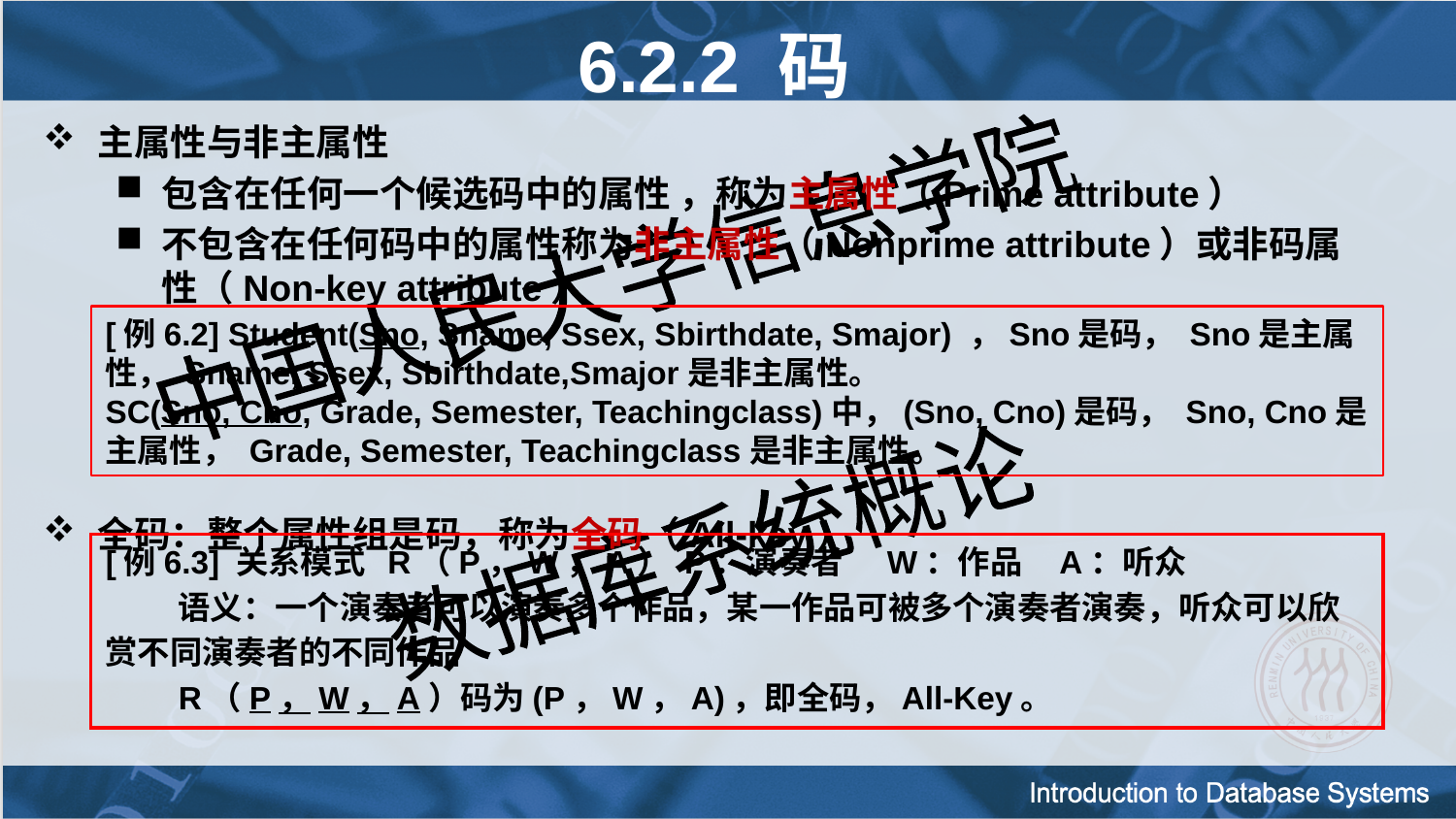

# 6.2.2 码
主属性与非主属性
包含在任何一个候选码中的属性 ，称为主属性（Prime attribute）
不包含在任何码中的属性称为非主属性（Nonprime attribute）或非码属性（Non-key attribute）

全码：整个属性组是码，称为全码（All-key）

[例6.2] Student(Sno, Sname, Ssex, Sbirthdate, Smajor) ，Sno是码， Sno是主属性， Sname, Ssex, Sbirthdate,Smajor是非主属性。
SC(Sno, Cno, Grade, Semester, Teachingclass)中，(Sno, Cno)是码， Sno, Cno是主属性， Grade, Semester, Teachingclass是非主属性。
[例6.3] 关系模式  R（P，W，A） P：演奏者     W：作品    A：听众
语义：一个演奏者可以演奏多个作品，某一作品可被多个演奏者演奏，听众可以欣
赏不同演奏者的不同作品
R（P，W，A）码为(P，W，A)，即全码，All-Key。